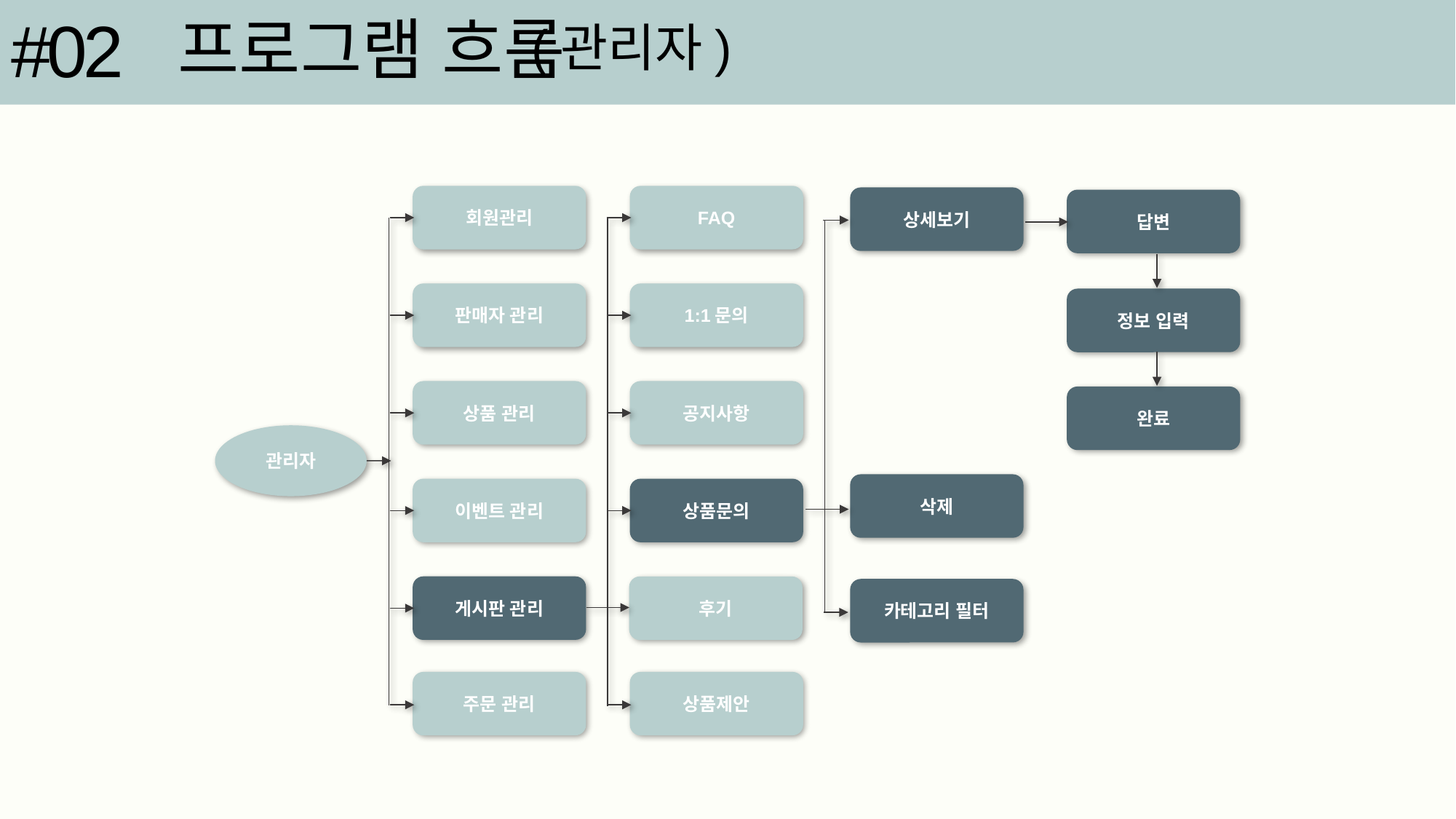

#02
프로그램 흐름
(관리자)

회원관리
FAQ
상세보기
답변
판매자 관리
1:1문의
정보 입력
상품 관리
공지사항
완료
관리자
삭제
이벤트 관리
상품문의
게시판 관리
후기
카테고리 필터
주문 관리
상품제안